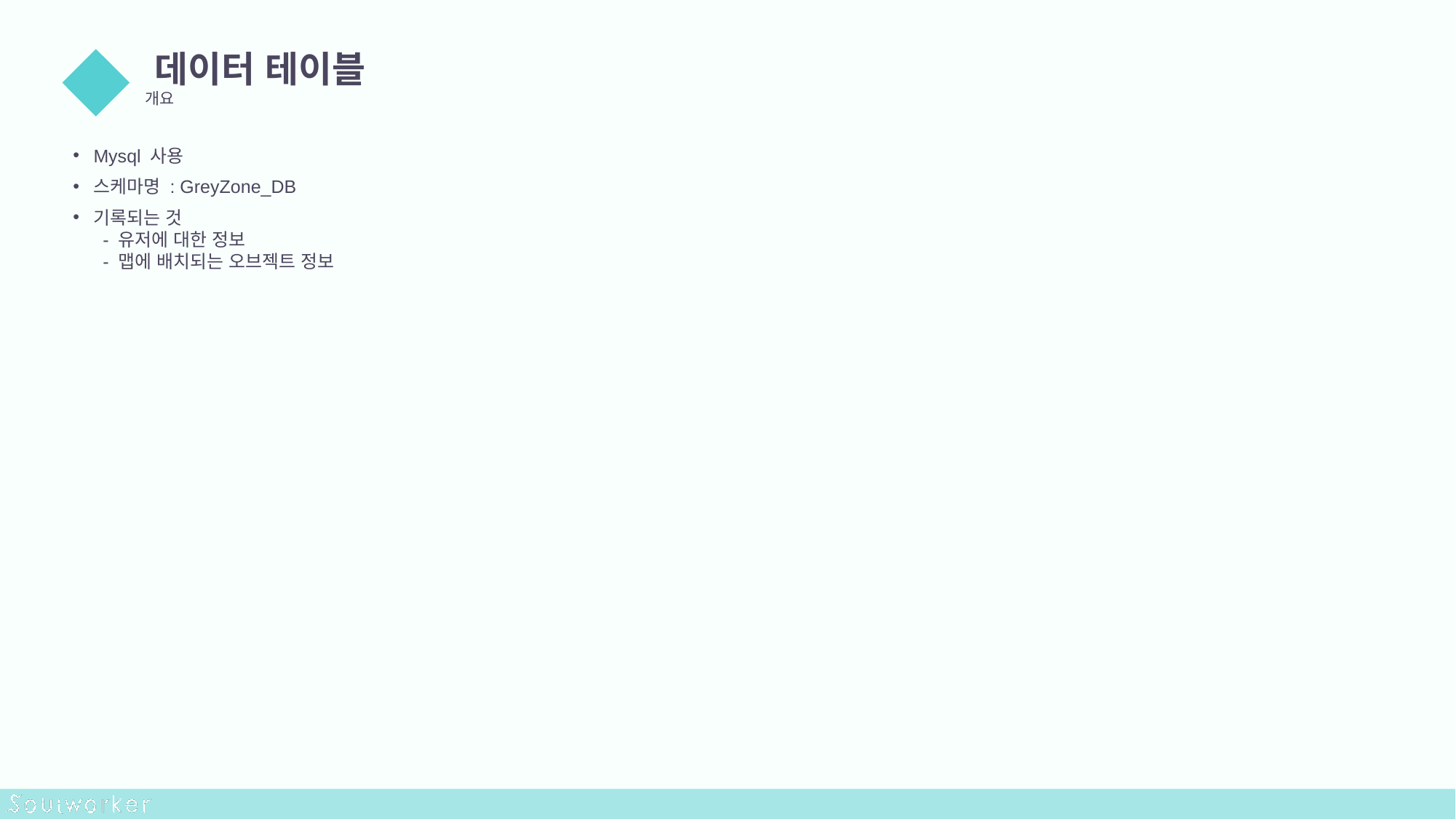

데이터 테이블
개요

02
Mysql 사용
스케마명 : GreyZone_DB
기록되는 것
 - 유저에 대한 정보
 - 맵에 배치되는 오브젝트 정보